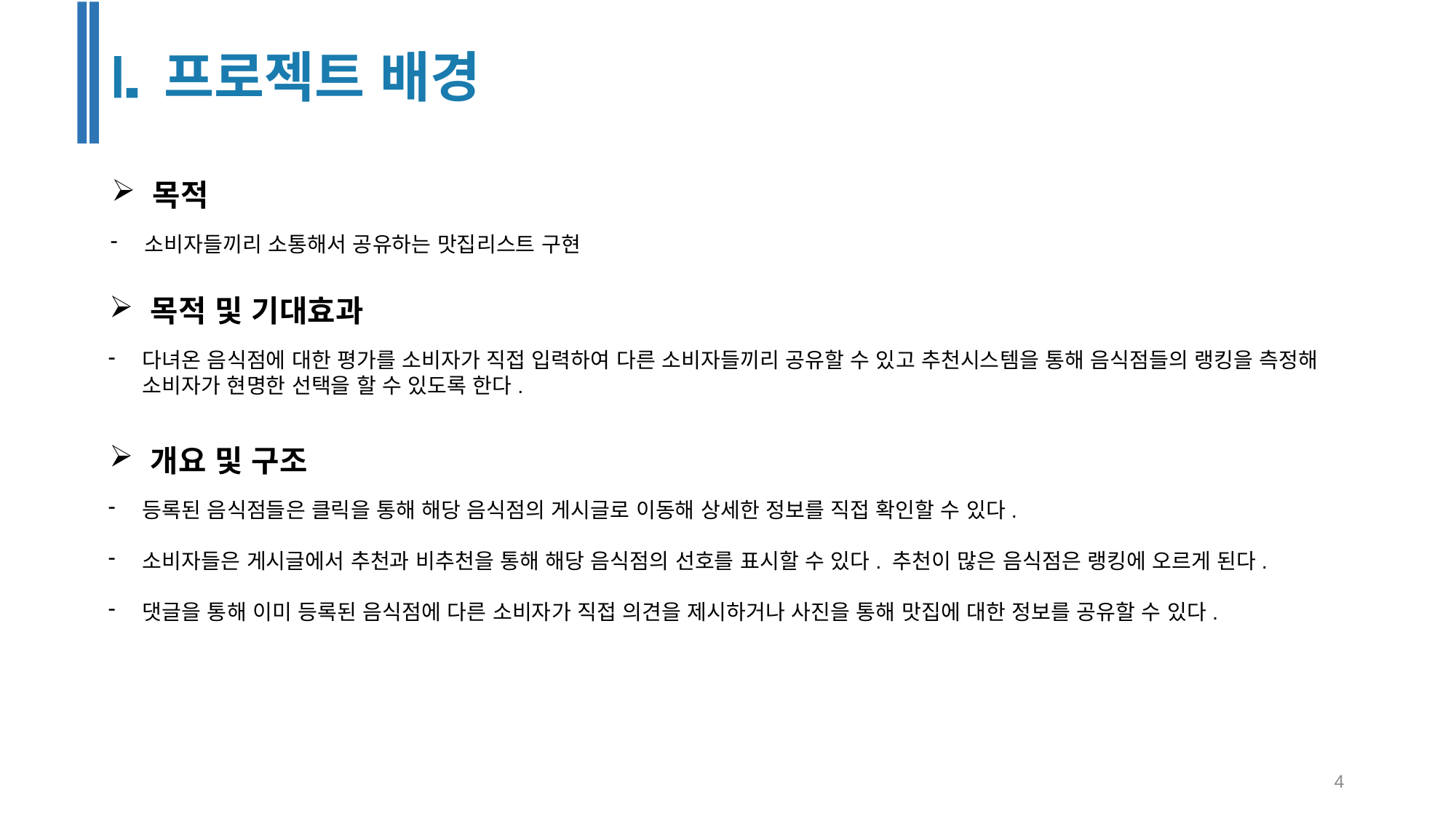

Ⅰ. 프로젝트 배경
목적
소비자들끼리 소통해서 공유하는 맛집리스트 구현
목적 및 기대효과
다녀온 음식점에 대한 평가를 소비자가 직접 입력하여 다른 소비자들끼리 공유할 수 있고 추천시스템을 통해 음식점들의 랭킹을 측정해 소비자가 현명한 선택을 할 수 있도록 한다.

개요 및 구조
등록된 음식점들은 클릭을 통해 해당 음식점의 게시글로 이동해 상세한 정보를 직접 확인할 수 있다.

소비자들은 게시글에서 추천과 비추천을 통해 해당 음식점의 선호를 표시할 수 있다. 추천이 많은 음식점은 랭킹에 오르게 된다.

댓글을 통해 이미 등록된 음식점에 다른 소비자가 직접 의견을 제시하거나 사진을 통해 맛집에 대한 정보를 공유할 수 있다.
4